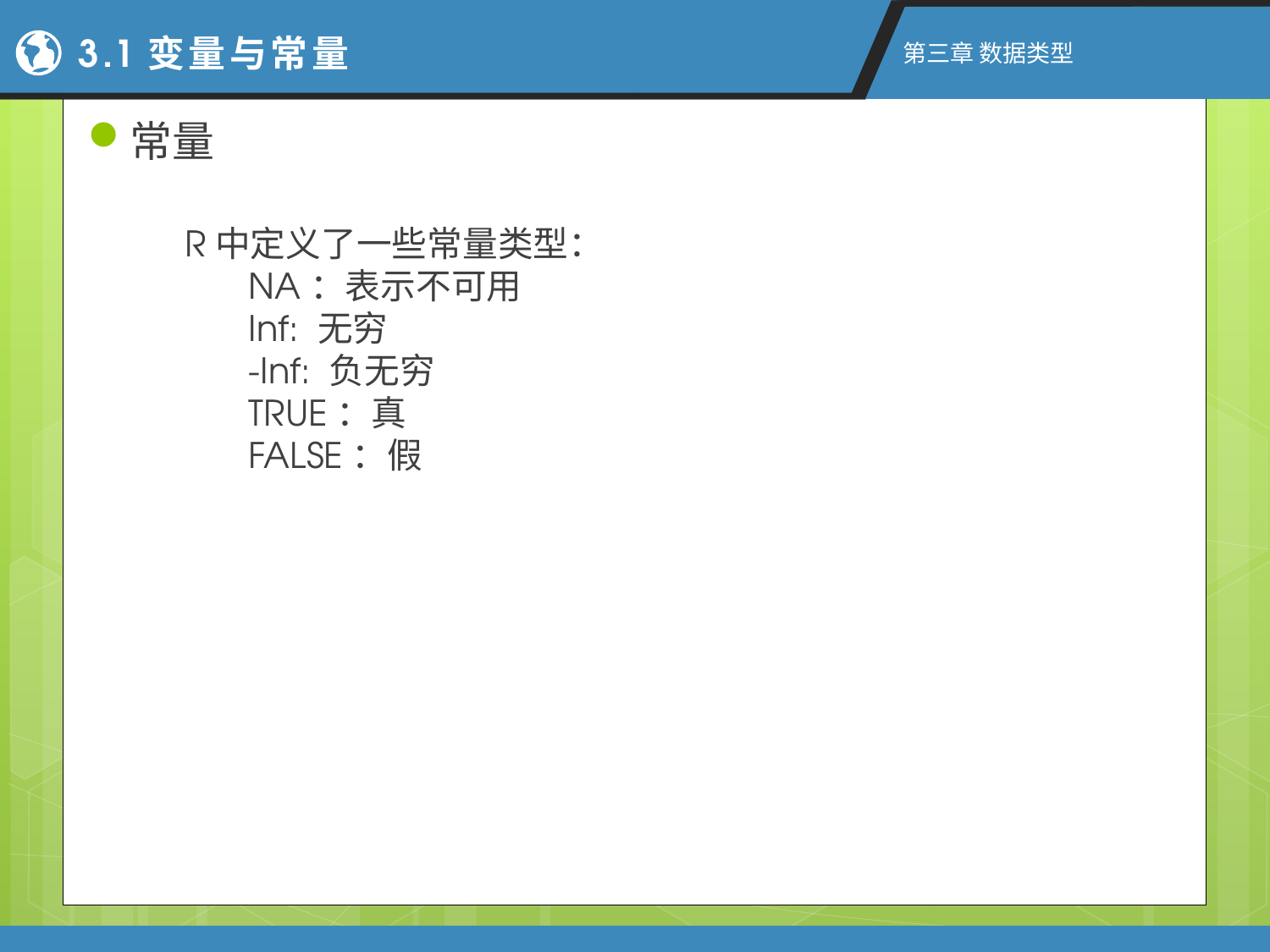

2.1新手上路
3.1变量与常量

第二章 R语言入门
第三章 数据类型
常量
R中定义了一些常量类型：
NA：表示不可用
Inf: 无穷
-Inf: 负无穷
TRUE：真
FALSE：假